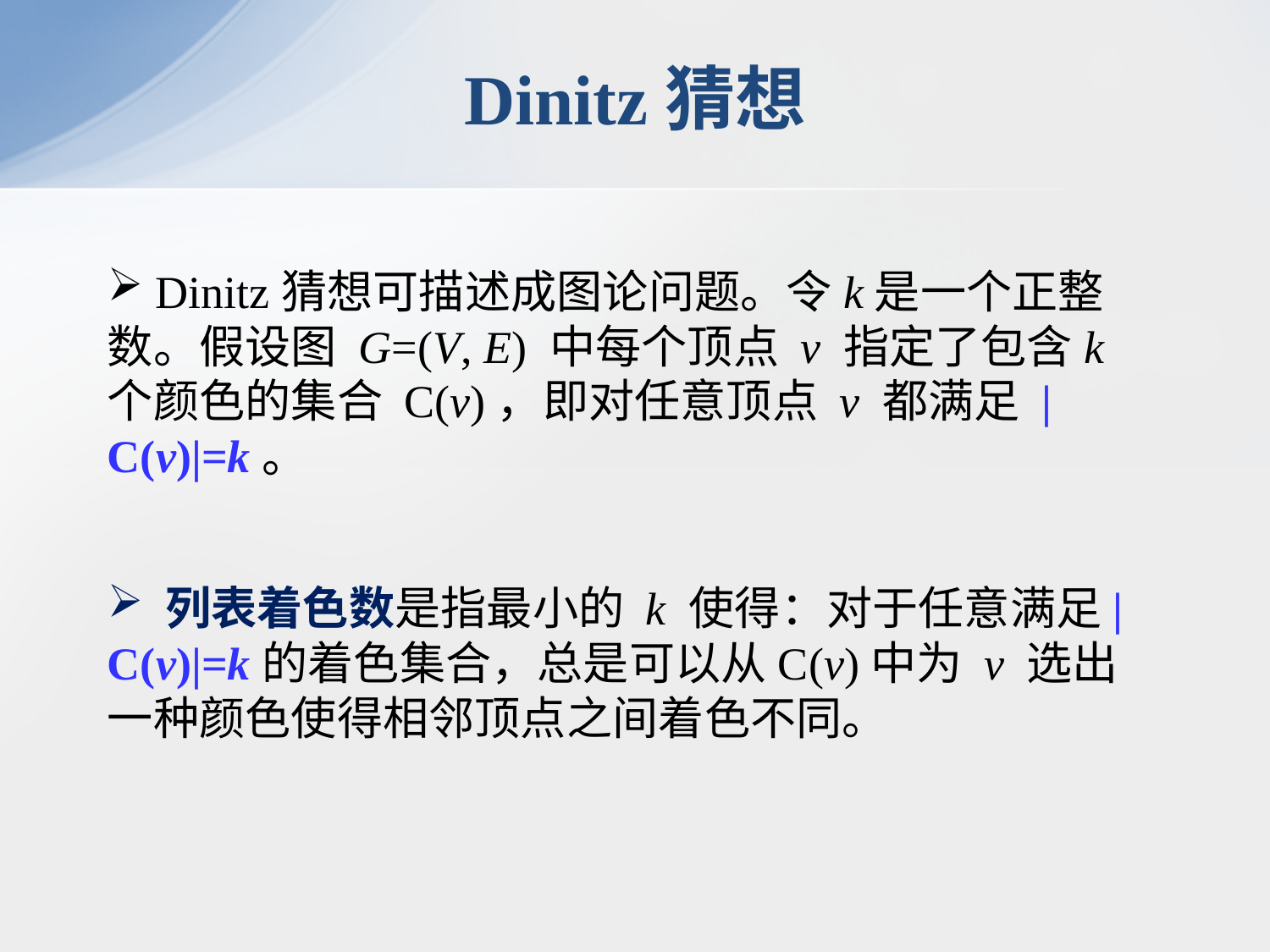

# Dinitz猜想
 Dinitz猜想可描述成图论问题。令k是一个正整数。假设图 G=(V, E) 中每个顶点 v 指定了包含k个颜色的集合 C(v)，即对任意顶点 v 都满足 |C(v)|=k。

 列表着色数是指最小的 k 使得：对于任意满足|C(v)|=k的着色集合，总是可以从C(v)中为 v 选出一种颜色使得相邻顶点之间着色不同。